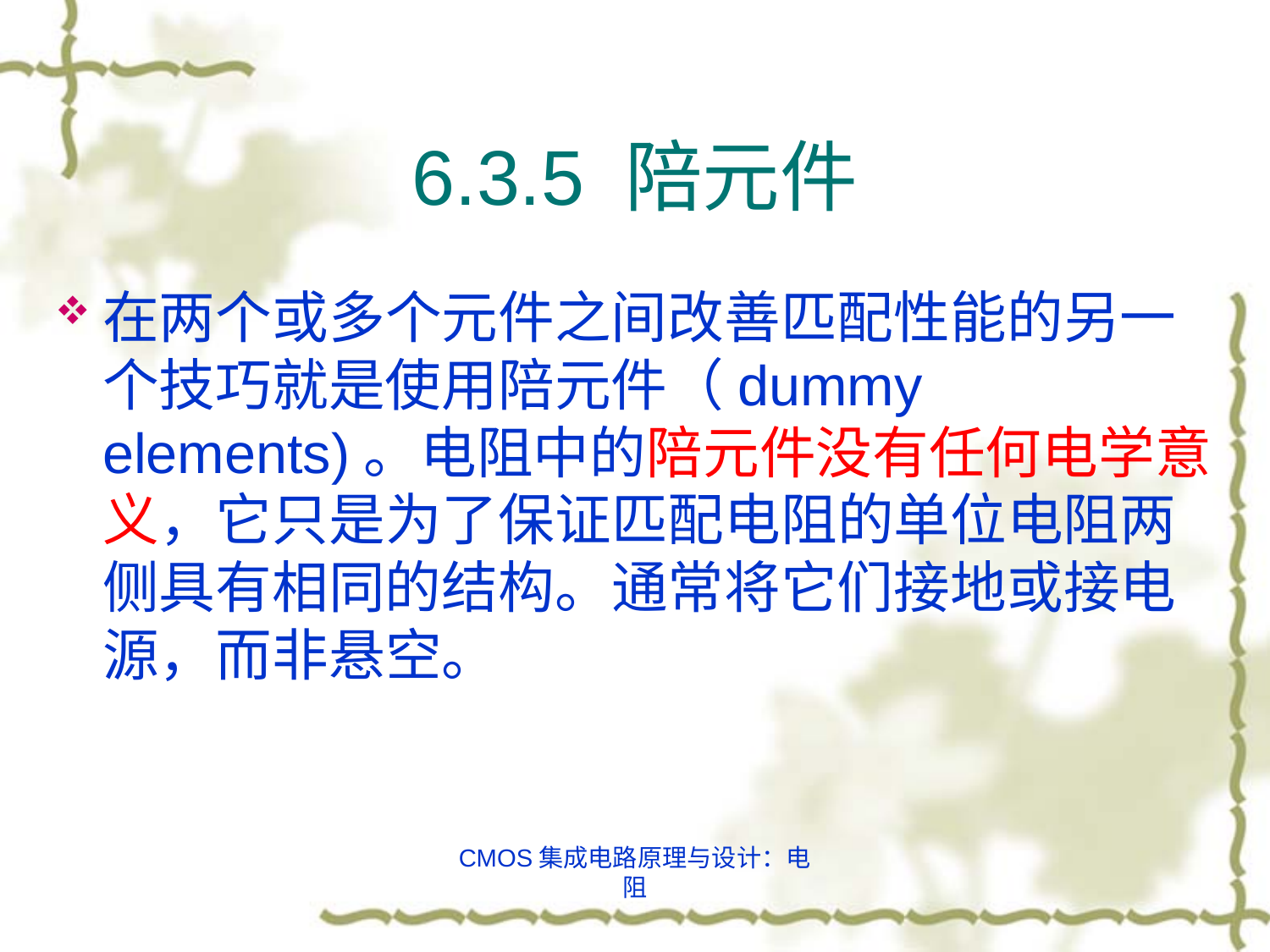

# 6.3.5 陪元件
在两个或多个元件之间改善匹配性能的另一个技巧就是使用陪元件（dummy elements)。电阻中的陪元件没有任何电学意义，它只是为了保证匹配电阻的单位电阻两侧具有相同的结构。通常将它们接地或接电源，而非悬空。

CMOS集成电路原理与设计：电阻
21